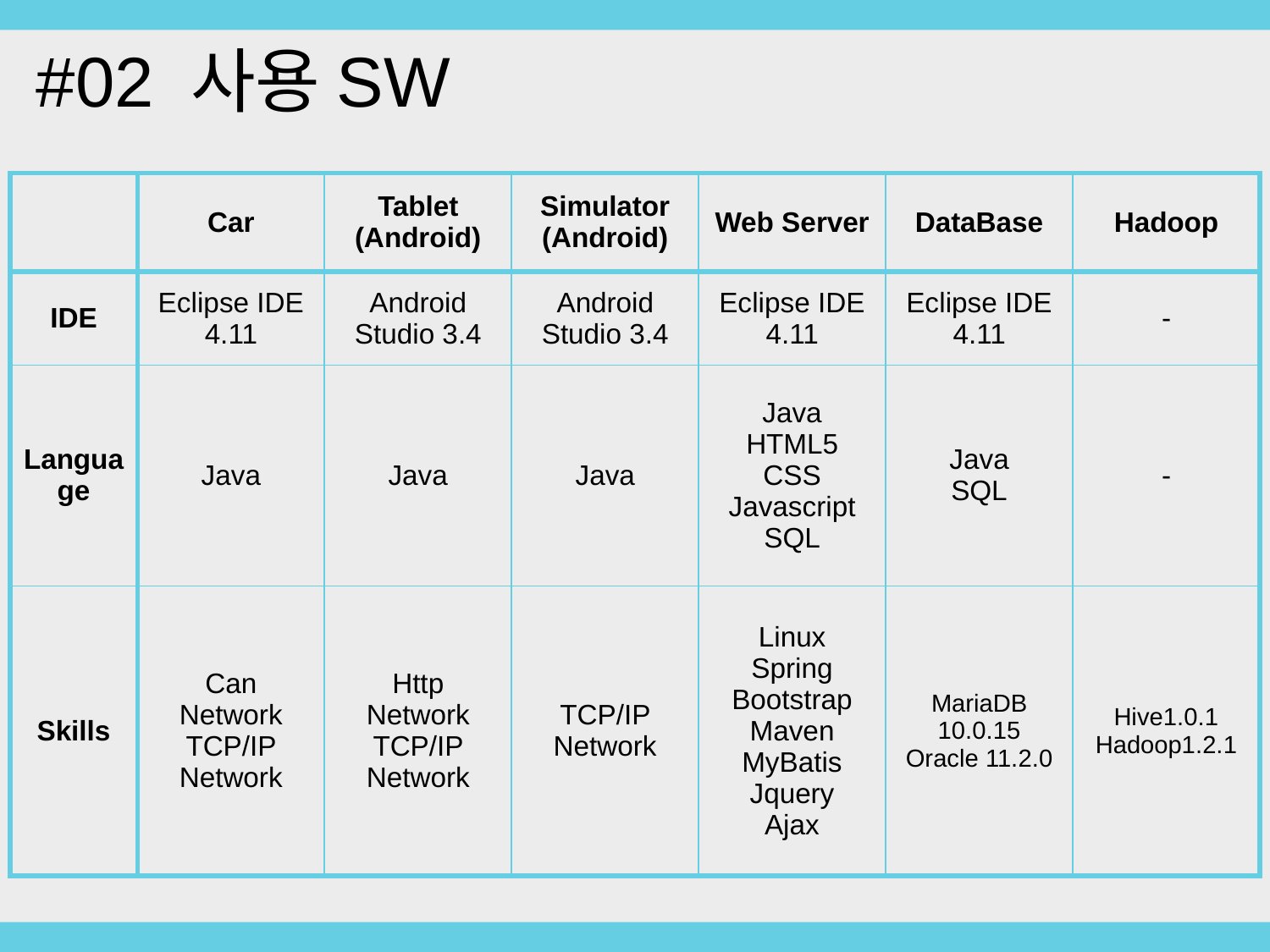

#02 사용SW
|  | Car | Tablet (Android) | Simulator (Android) | Web Server | DataBase | Hadoop |
| --- | --- | --- | --- | --- | --- | --- |
| IDE | Eclipse IDE 4.11 | Android Studio 3.4 | Android Studio 3.4 | Eclipse IDE 4.11 | Eclipse IDE 4.11 | - |
| Language | Java | Java | Java | Java HTML5 CSS Javascript SQL | Java SQL | - |
| Skills | Can Network TCP/IP Network | Http Network TCP/IP Network | TCP/IP Network | Linux Spring Bootstrap Maven MyBatis Jquery Ajax | MariaDB 10.0.15 Oracle 11.2.0 | Hive1.0.1 Hadoop1.2.1 |